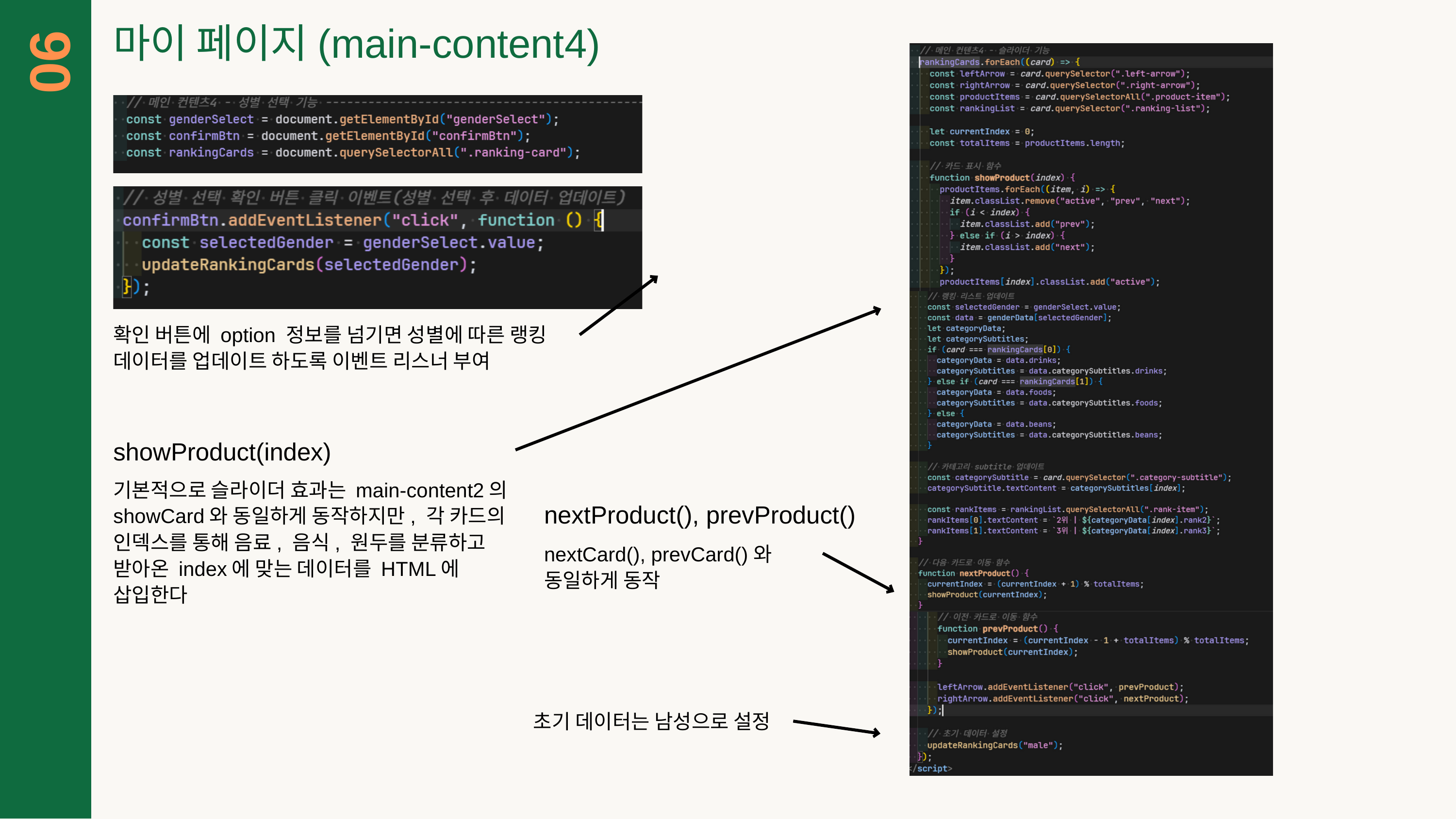

ㅇㅁㄴㅇㅁㄴㅇㅁㄴㅇ
마이 페이지(main-content4)
06

확인 버튼에 option 정보를 넘기면 성별에 따른 랭킹 데이터를 업데이트 하도록 이벤트 리스너 부여
showProduct(index)
기본적으로 슬라이더 효과는 main-content2의 showCard와 동일하게 동작하지만, 각 카드의 인덱스를 통해 음료, 음식, 원두를 분류하고 받아온 index에 맞는 데이터를 HTML에 삽입한다
nextProduct(), prevProduct()
nextCard(), prevCard()와 동일하게 동작

초기 데이터는 남성으로 설정